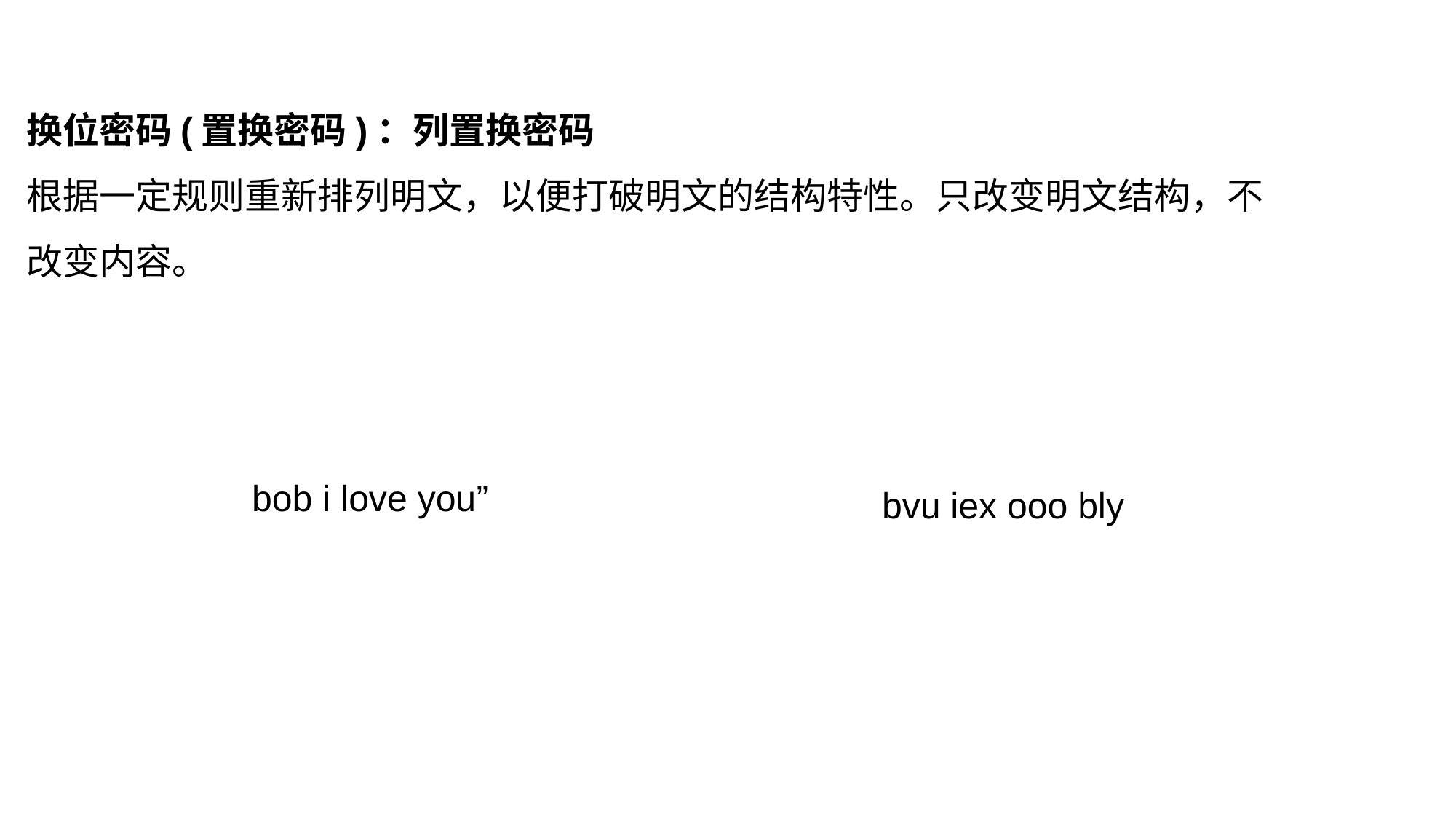

换位密码(置换密码)：列置换密码
根据一定规则重新排列明文，以便打破明文的结构特性。只改变明文结构，不改变内容。
bvu iex ooo bly
bob i love you”